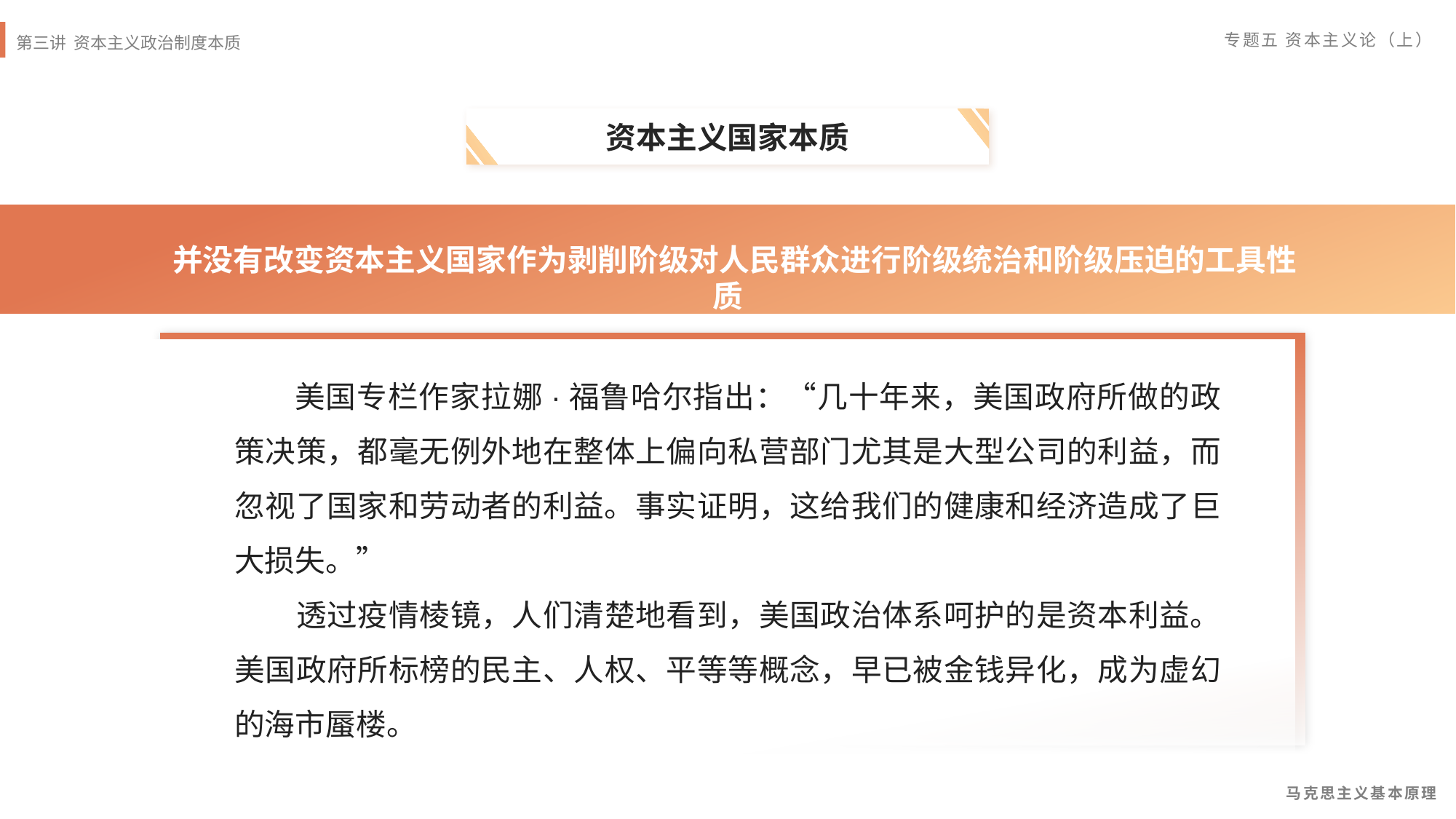

资本主义国家本质

 并没有改变资本主义国家作为剥削阶级对人民群众进行阶级统治和阶级压迫的工具性质

       美国专栏作家拉娜·福鲁哈尔指出：“几十年来，美国政府所做的政策决策，都毫无例外地在整体上偏向私营部门尤其是大型公司的利益，而忽视了国家和劳动者的利益。事实证明，这给我们的健康和经济造成了巨大损失。”
　　透过疫情棱镜，人们清楚地看到，美国政治体系呵护的是资本利益。美国政府所标榜的民主、人权、平等等概念，早已被金钱异化，成为虚幻的海市蜃楼。